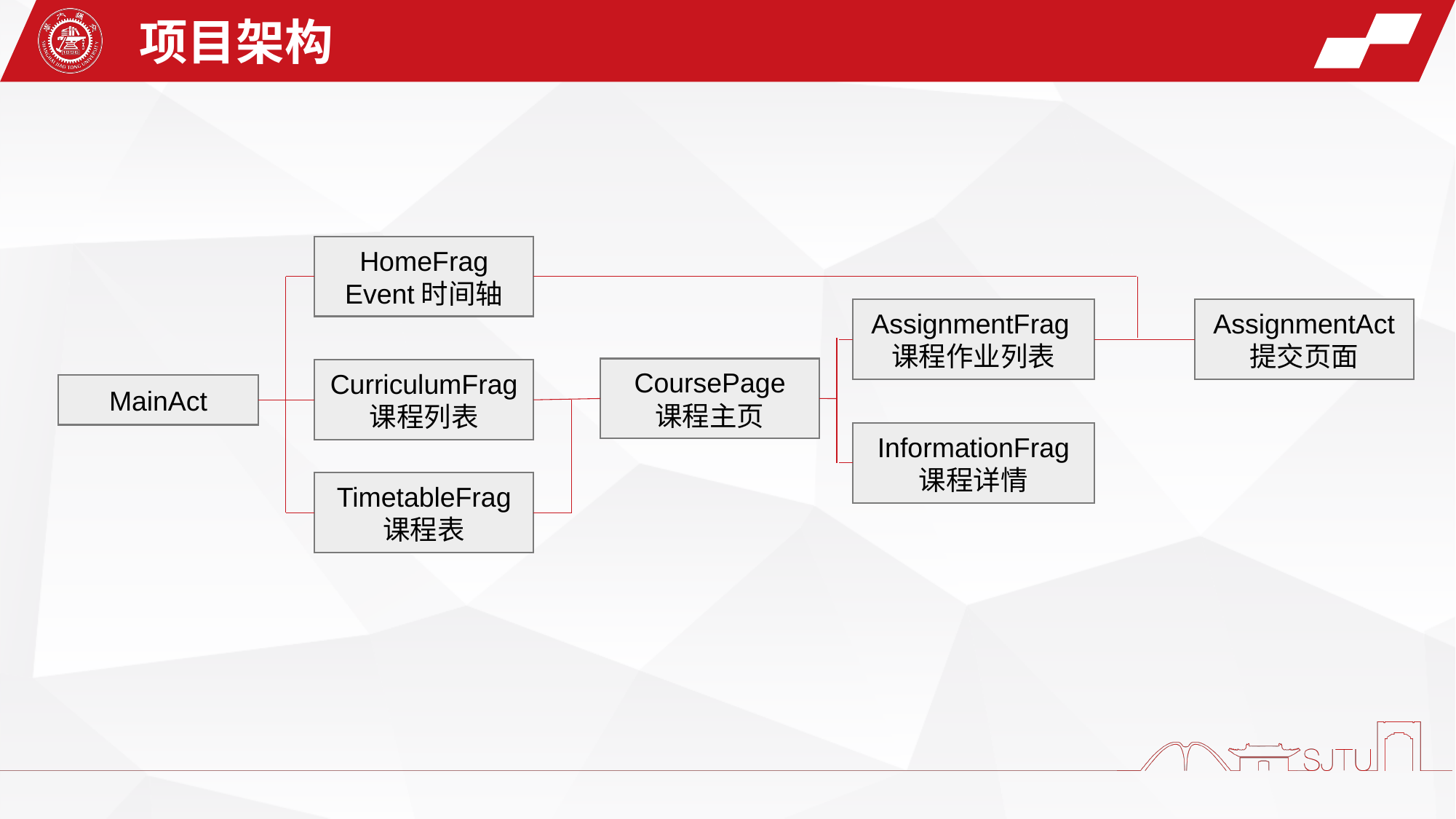

项目架构
HomeFrag Event时间轴
AssignmentFrag课程作业列表
AssignmentAct
提交页面
CoursePage
课程主页
CurriculumFrag
课程列表
MainAct
InformationFrag
课程详情
TimetableFrag
课程表